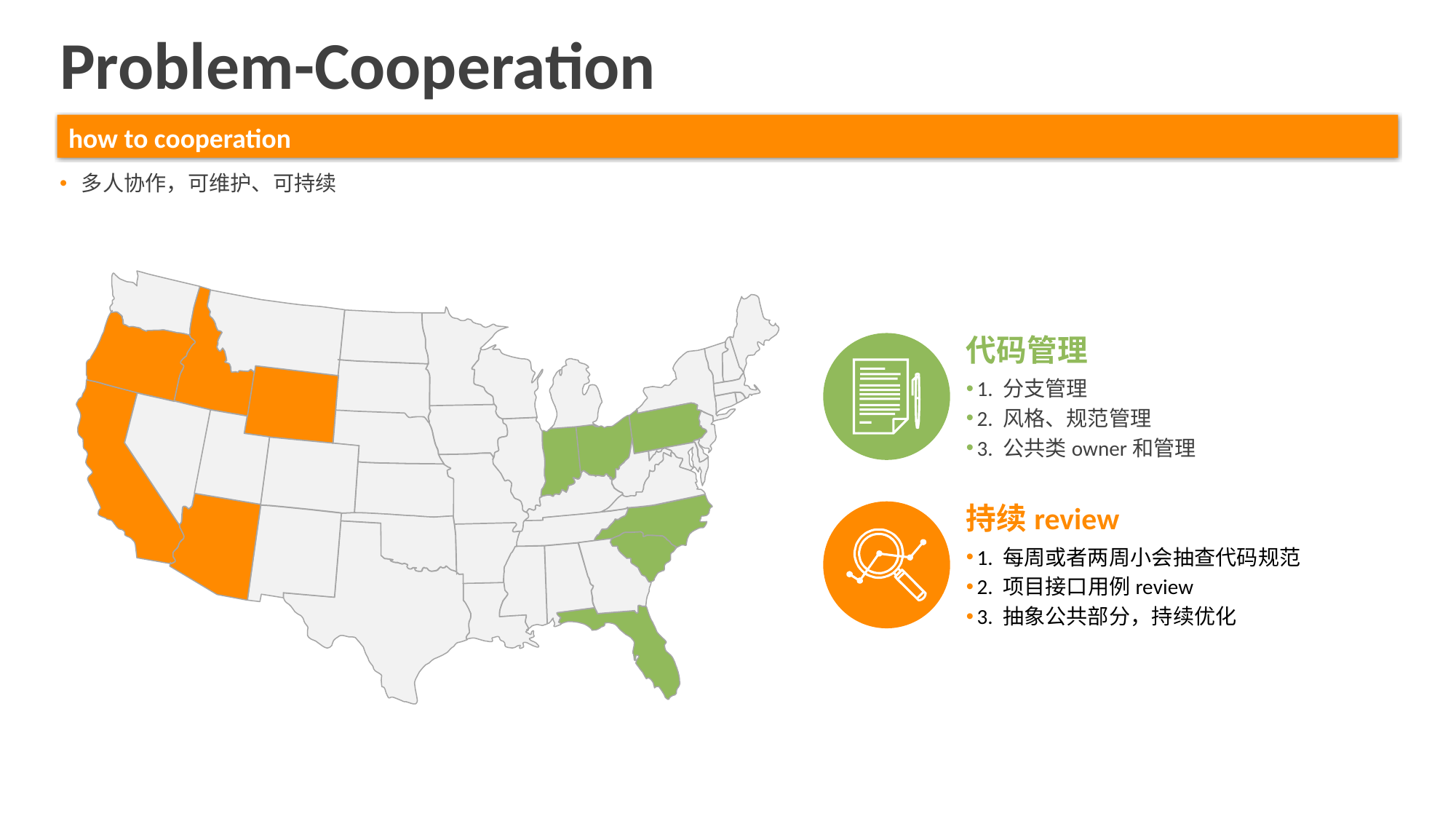

Problem-Cooperation

how to cooperation
多人协作，可维护、可持续

代码管理
1. 分支管理
2. 风格、规范管理
3. 公共类owner和管理

持续review
1. 每周或者两周小会抽查代码规范
2. 项目接口用例review
3. 抽象公共部分，持续优化